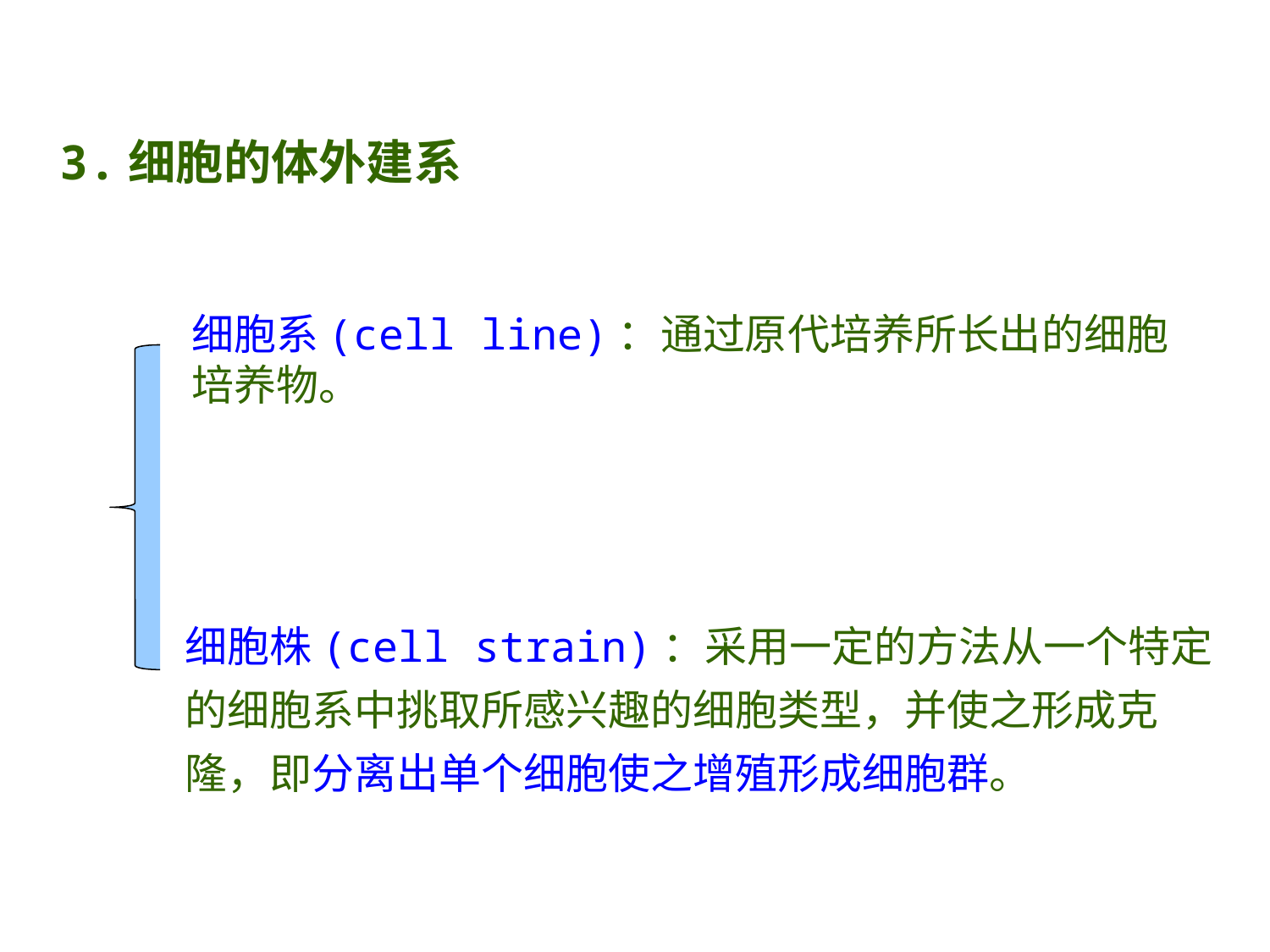

3.细胞的体外建系
细胞系(cell line)：通过原代培养所长出的细胞培养物。

细胞株(cell strain)：采用一定的方法从一个特定的细胞系中挑取所感兴趣的细胞类型，并使之形成克隆，即分离出单个细胞使之增殖形成细胞群。